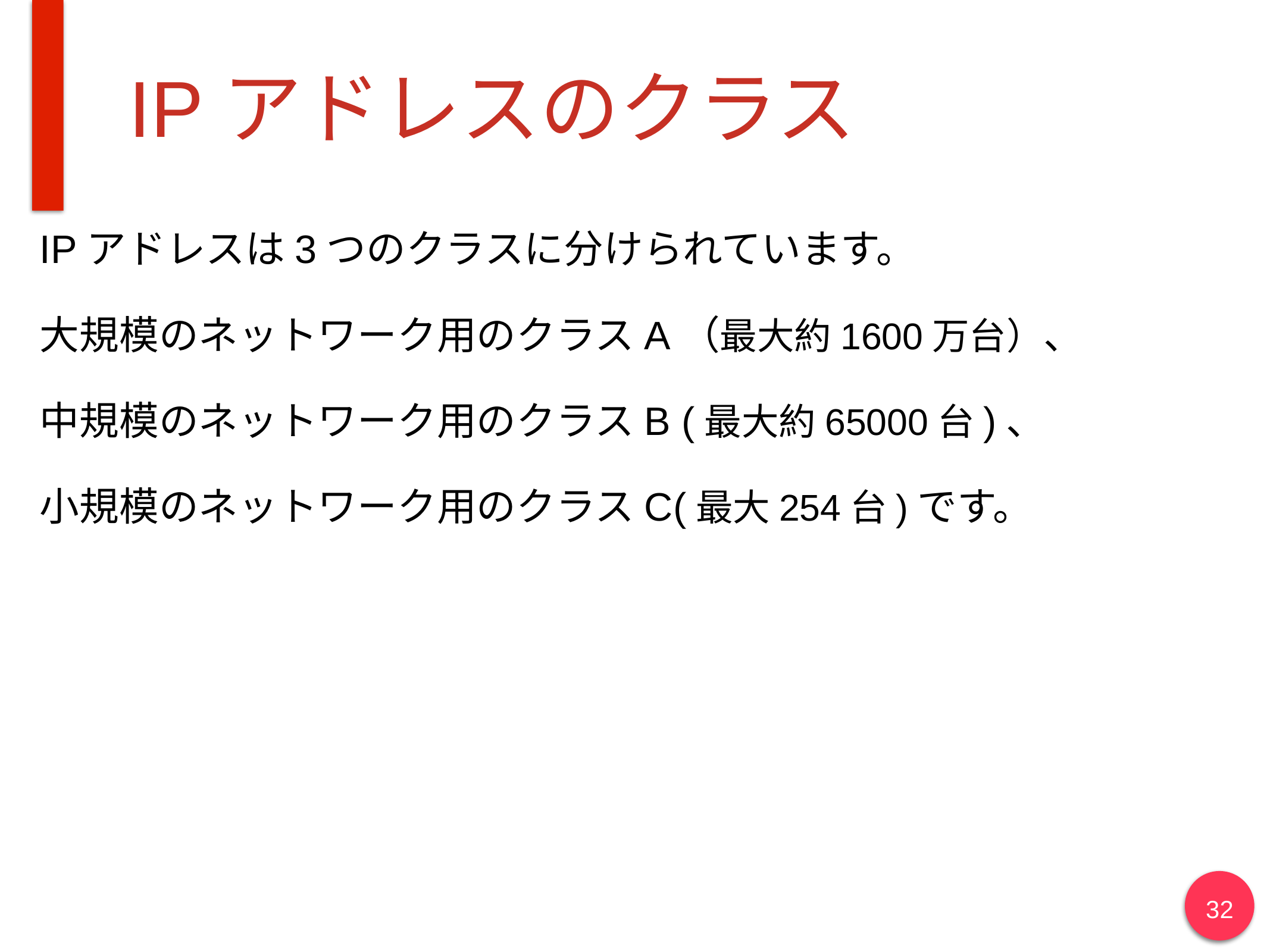

# IPアドレスのクラス
IPアドレスは3つのクラスに分けられています。
大規模のネットワーク用のクラスA（最大約1600万台）、
中規模のネットワーク用のクラスB (最大約65000台)、
小規模のネットワーク用のクラスC(最大254台)です。

32